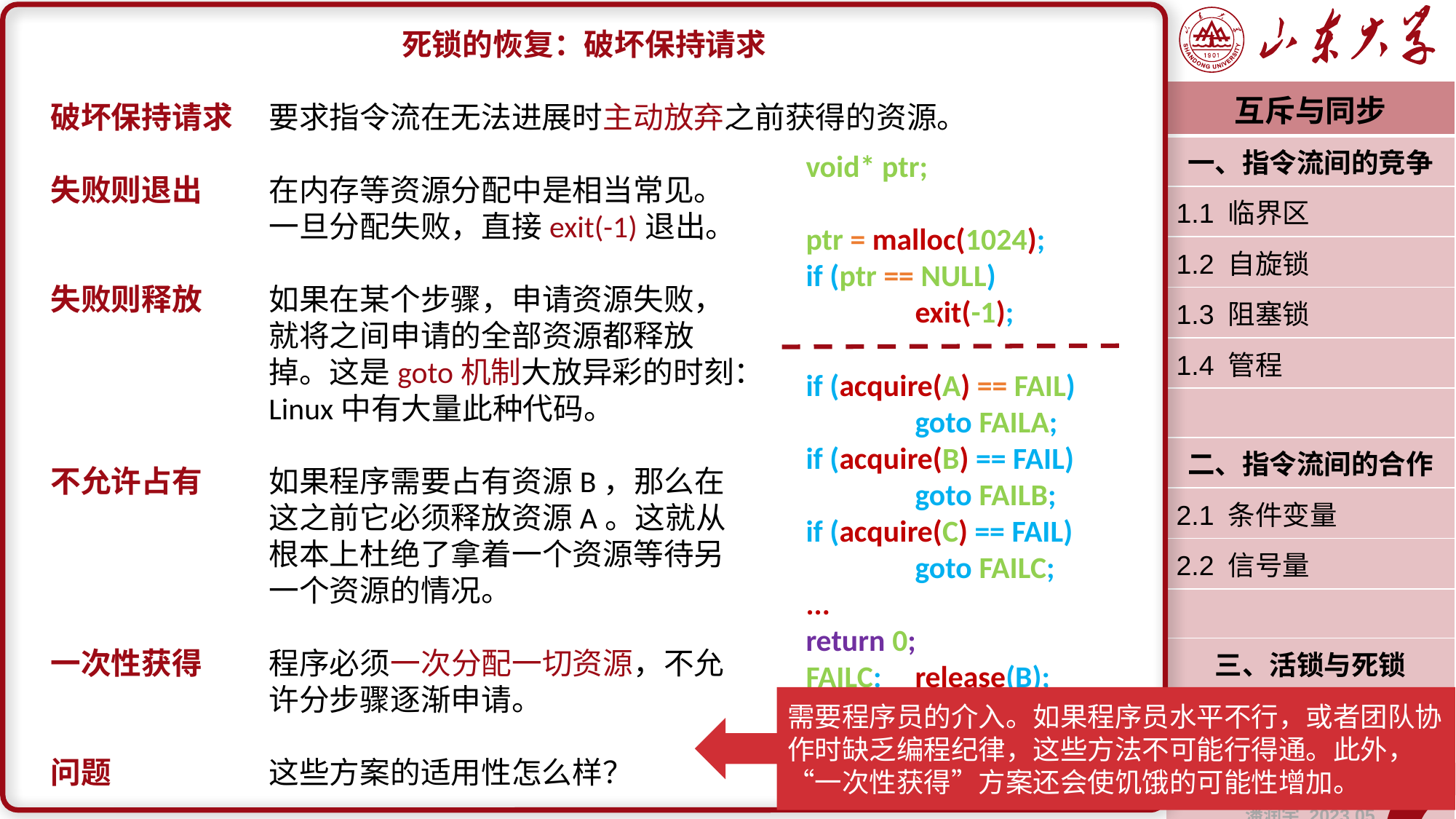

死锁的恢复：破坏保持请求

破坏保持请求	要求指令流在无法进展时主动放弃之前获得的资源。

失败则退出	在内存等资源分配中是相当常见。
		一旦分配失败，直接exit(-1)退出。

失败则释放	如果在某个步骤，申请资源失败，
		就将之间申请的全部资源都释放
		掉。这是goto机制大放异彩的时刻：
		Linux中有大量此种代码。

不允许占有	如果程序需要占有资源B，那么在
		这之前它必须释放资源A。这就从
		根本上杜绝了拿着一个资源等待另
		一个资源的情况。

一次性获得	程序必须一次分配一切资源，不允
		许分步骤逐渐申请。

问题		这些方案的适用性怎么样？
| 互斥与同步 |
| --- |
| 一、指令流间的竞争 |
| 1.1 临界区 |
| 1.2 自旋锁 |
| 1.3 阻塞锁 |
| 1.4 管程 |
|  |
| 二、指令流间的合作 |
| 2.1 条件变量 |
| 2.2 信号量 |
|  |
| 三、活锁与死锁 |
| 3.1 预防与避免 |
| 3.2 检测与恢复 |
| 潘润宇 2023.05 |
void* ptr;

ptr = malloc(1024);
if (ptr == NULL)
	exit(-1);
if (acquire(A) == FAIL)
	goto FAILA;
if (acquire(B) == FAIL)
	goto FAILB;
if (acquire(C) == FAIL)
	goto FAILC;
...
return 0;
FAILC:	release(B);
FAILB:	release(A);
FAILA:	return -1;
需要程序员的介入。如果程序员水平不行，或者团队协作时缺乏编程纪律，这些方法不可能行得通。此外，“一次性获得”方案还会使饥饿的可能性增加。